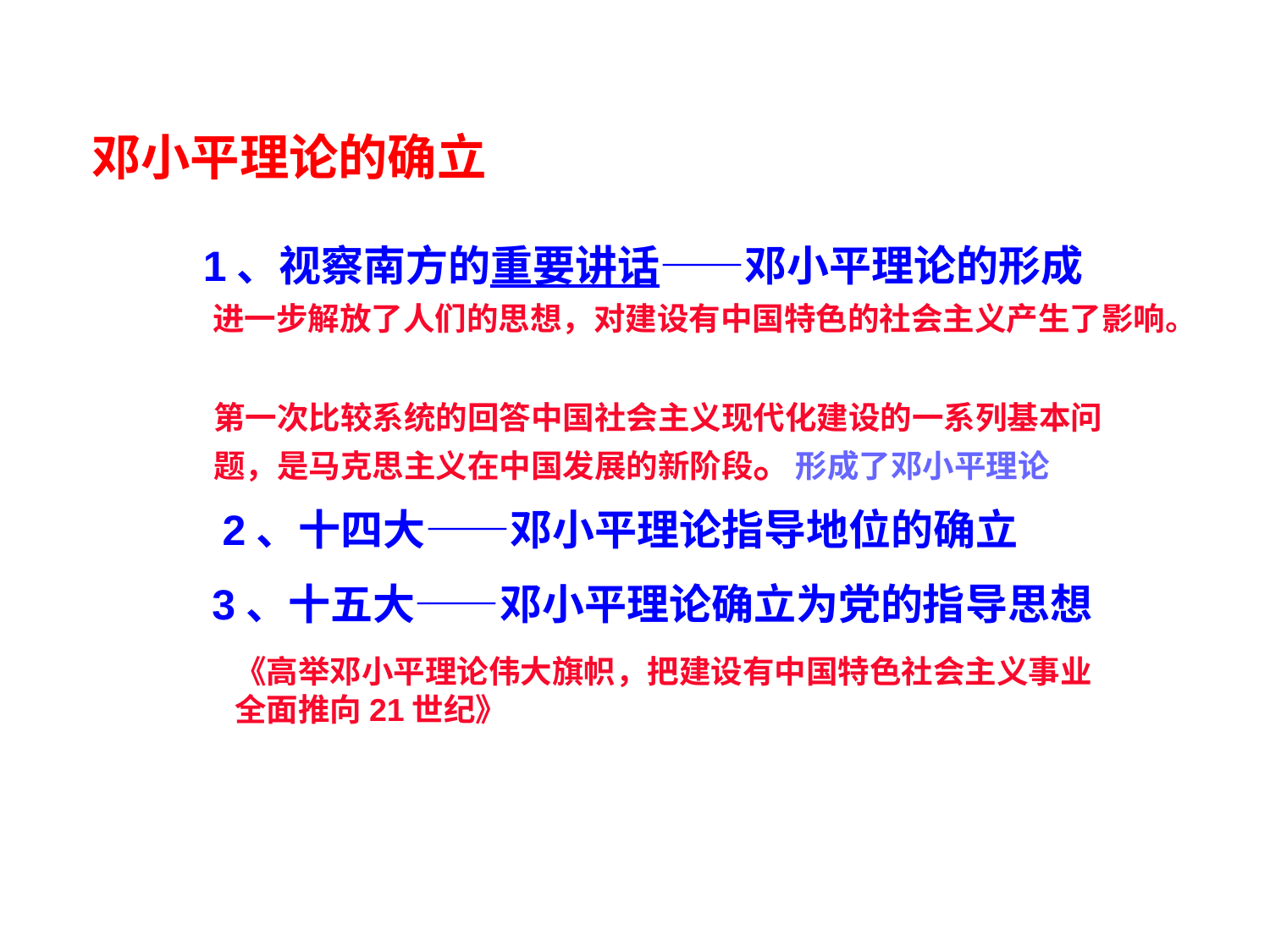

邓小平理论的确立
1、视察南方的重要讲话——邓小平理论的形成
进一步解放了人们的思想，对建设有中国特色的社会主义产生了影响。
第一次比较系统的回答中国社会主义现代化建设的一系列基本问题，是马克思主义在中国发展的新阶段。形成了邓小平理论

2、十四大——邓小平理论指导地位的确立
3、十五大——邓小平理论确立为党的指导思想
《高举邓小平理论伟大旗帜，把建设有中国特色社会主义事业全面推向21世纪》